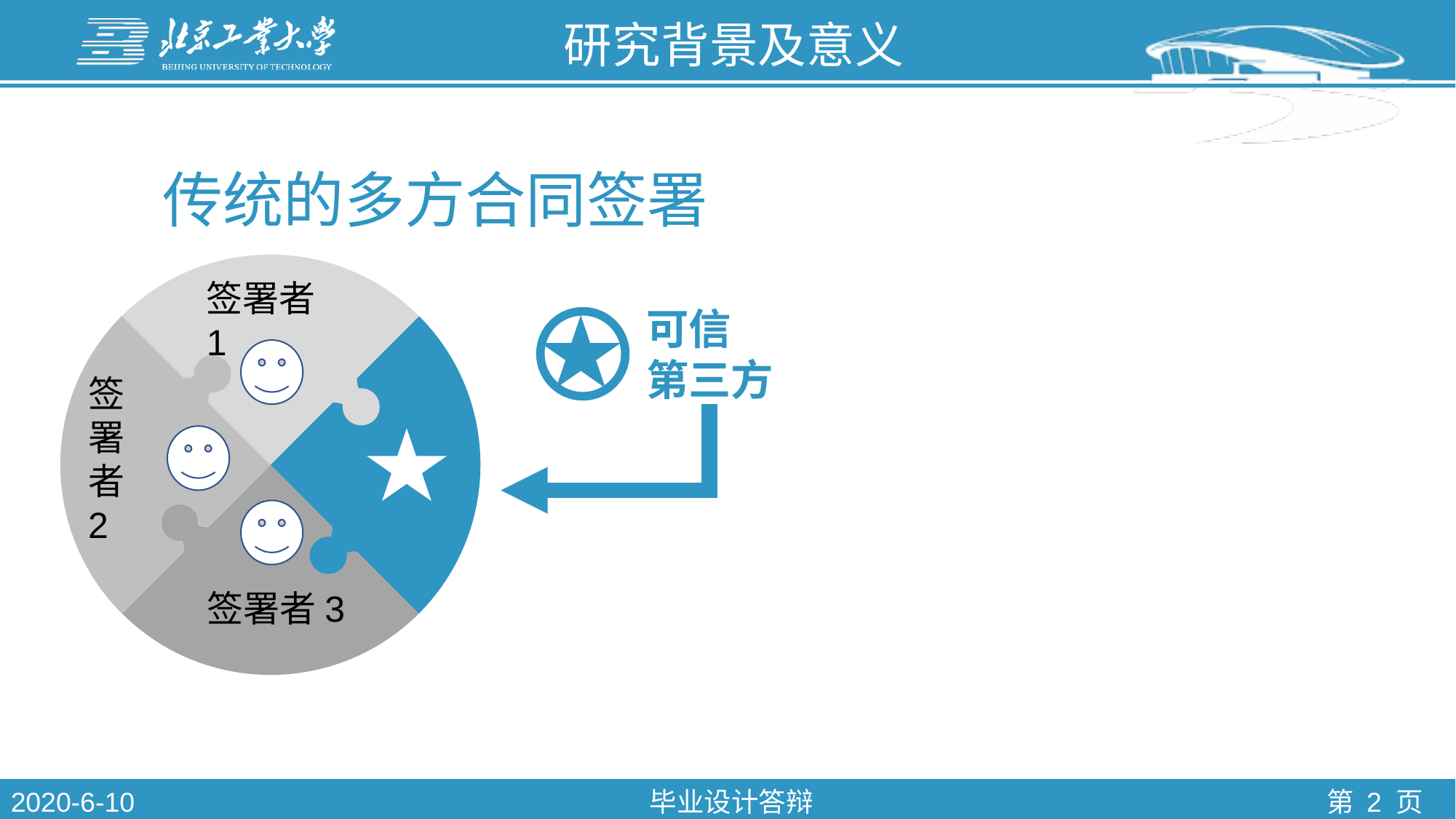

研究背景及意义
传统的多方合同签署

签署者1

可信
第三方

签署者 2

签署者3
2020-6-10
毕业设计答辩
第 2 页